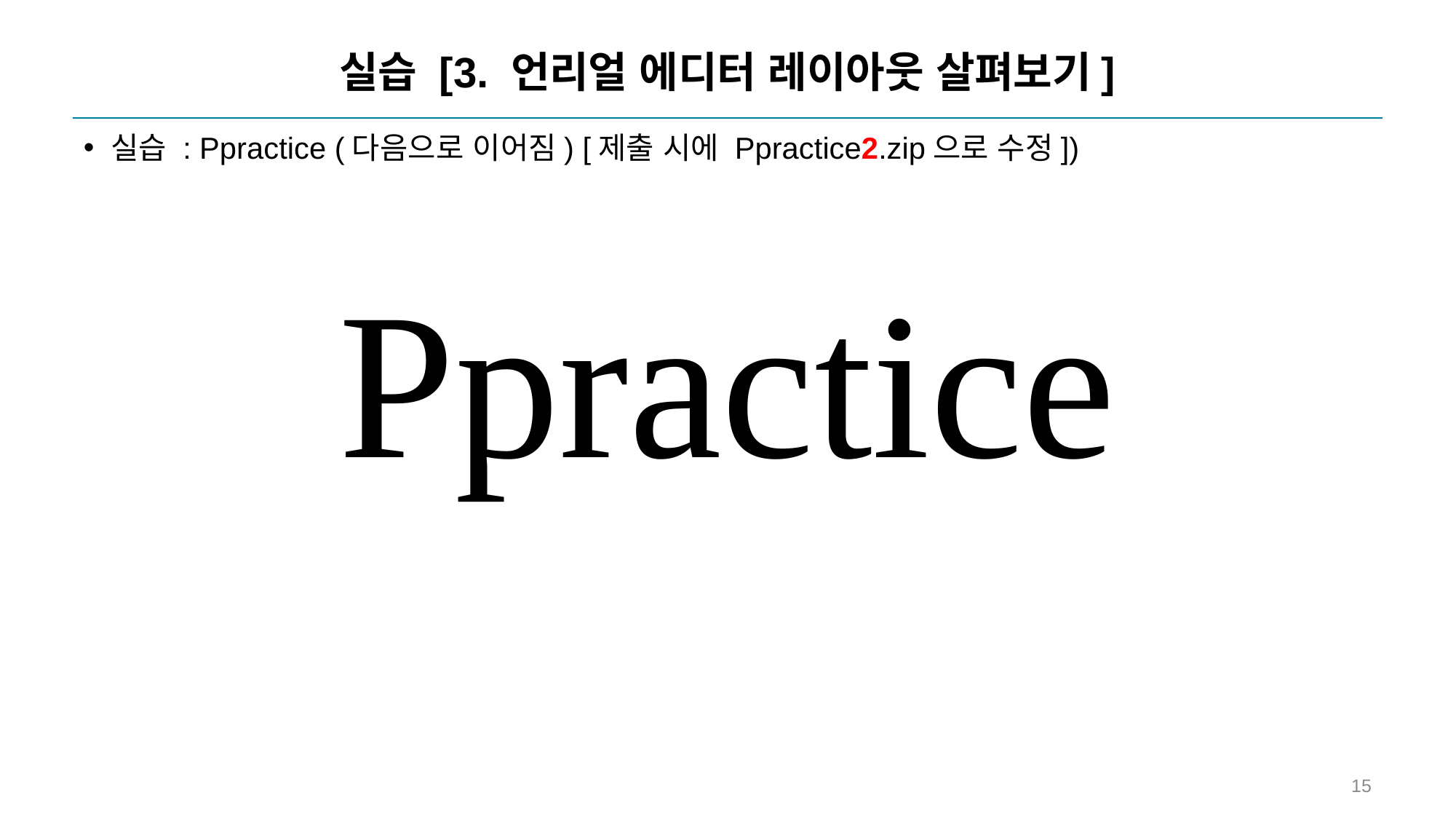

# 실습 [3. 언리얼 에디터 레이아웃 살펴보기]
실습 : Ppractice (다음으로 이어짐) [제출 시에 Ppractice2.zip으로 수정])

Ppractice

15